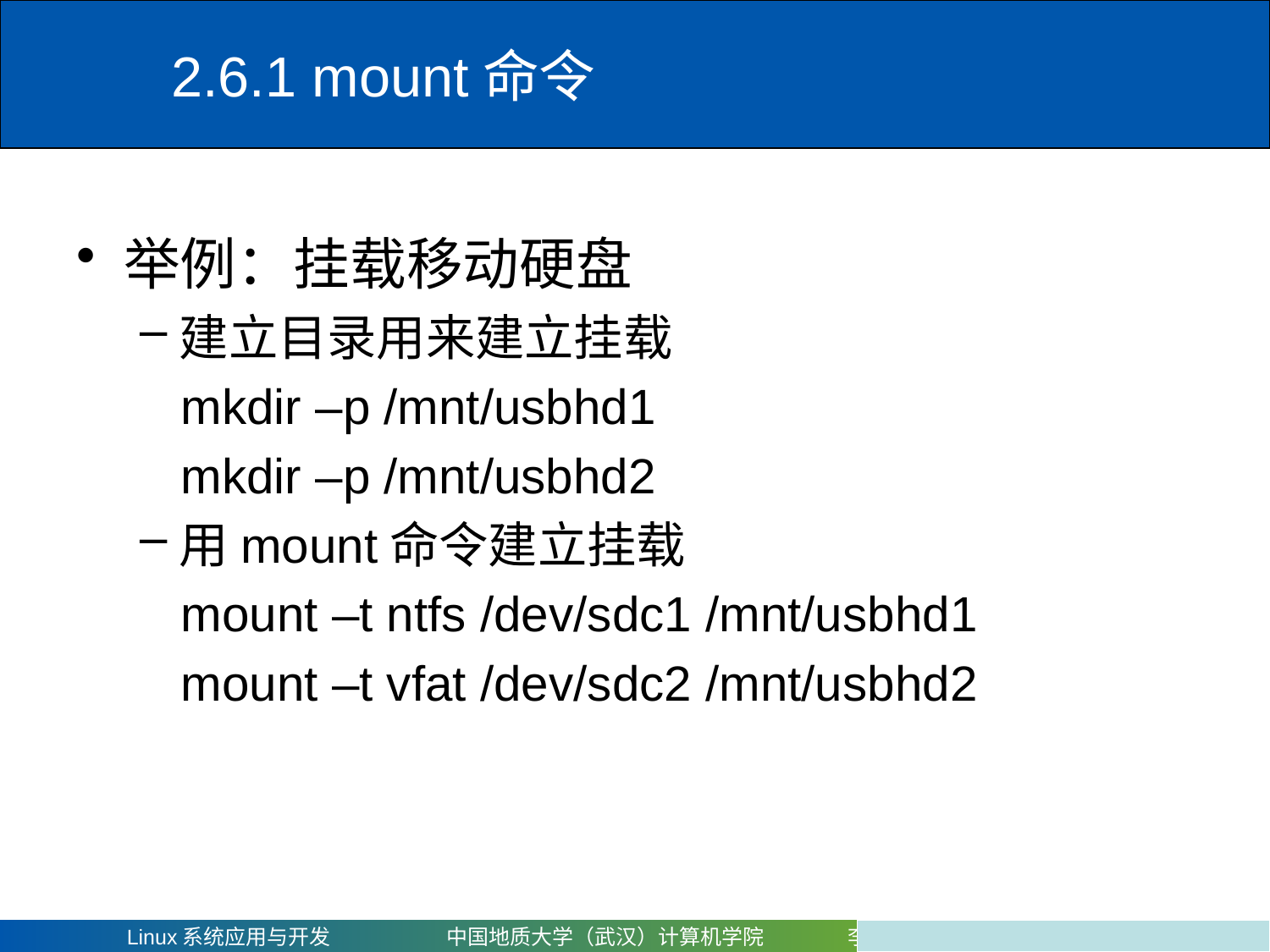

# 2.6.1 mount命令
举例：挂载移动硬盘
建立目录用来建立挂载
   mkdir –p /mnt/usbhd1
   mkdir –p /mnt/usbhd2
用mount命令建立挂载
   mount –t ntfs /dev/sdc1 /mnt/usbhd1
   mount –t vfat /dev/sdc2 /mnt/usbhd2